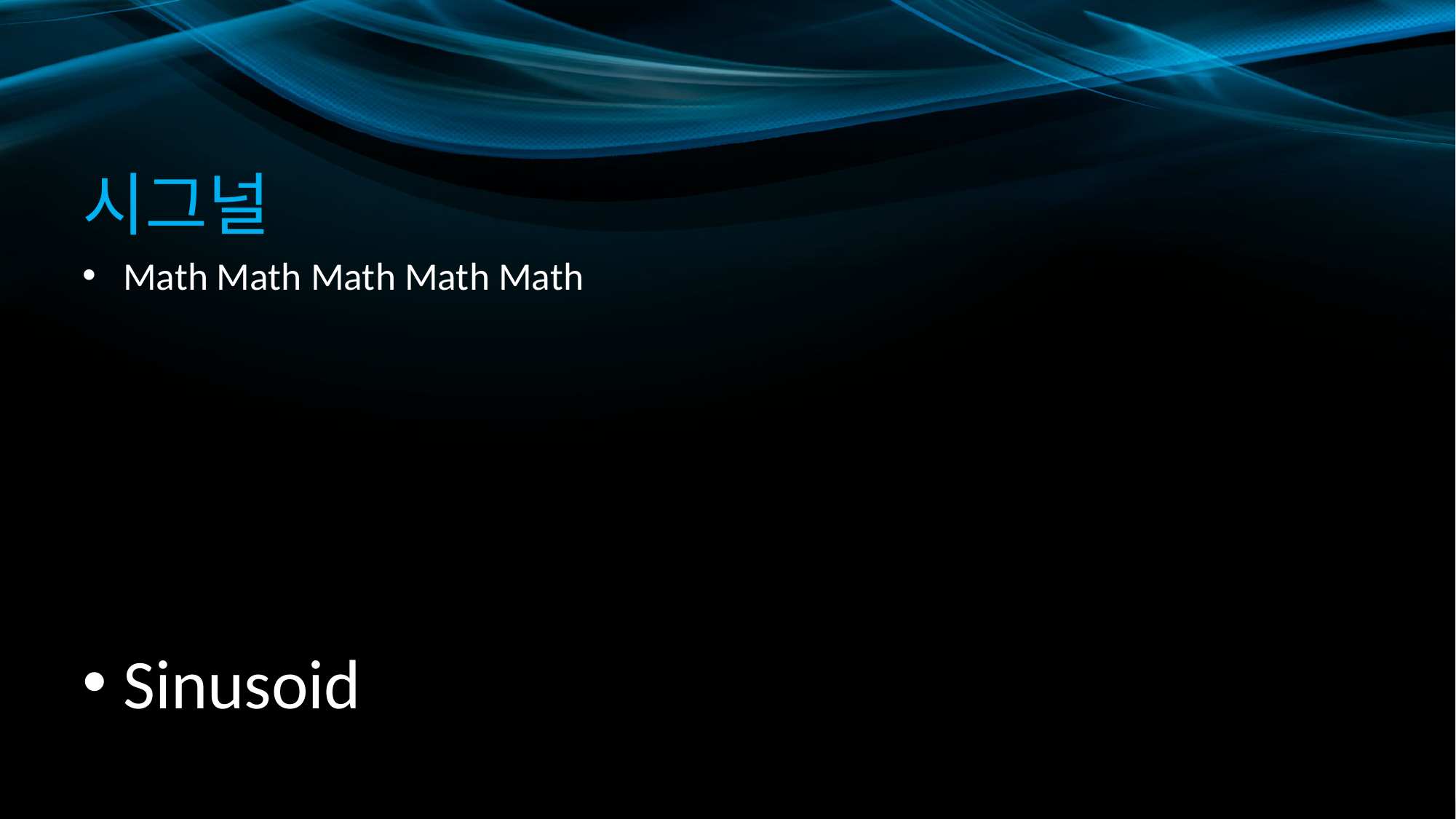

# 시그널
Math Math Math Math Math

Sinusoid